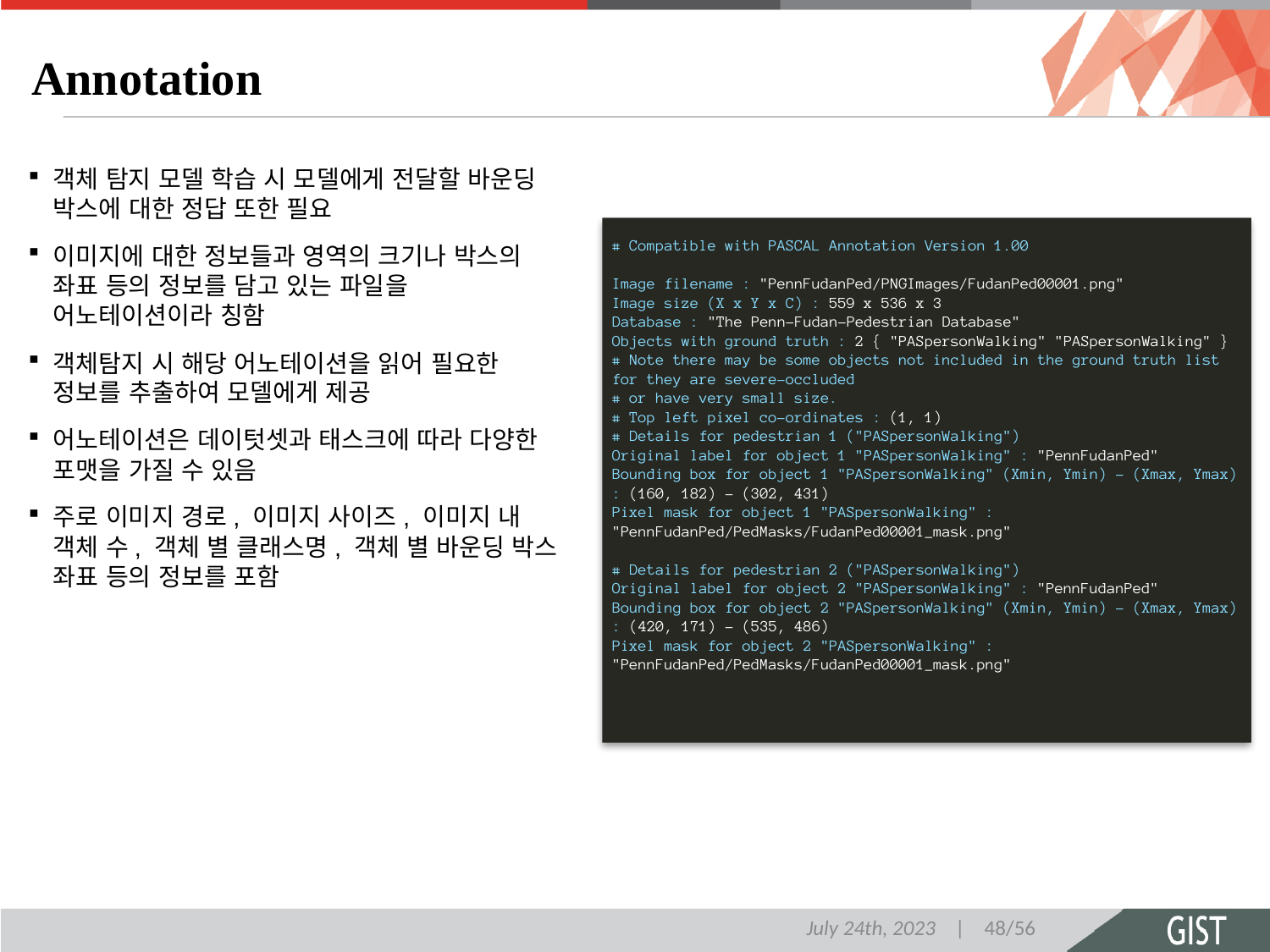

# Annotation
객체 탐지 모델 학습 시 모델에게 전달할 바운딩 박스에 대한 정답 또한 필요
이미지에 대한 정보들과 영역의 크기나 박스의 좌표 등의 정보를 담고 있는 파일을 어노테이션이라 칭함
객체탐지 시 해당 어노테이션을 읽어 필요한 정보를 추출하여 모델에게 제공
어노테이션은 데이텃셋과 태스크에 따라 다양한 포맷을 가질 수 있음
주로 이미지 경로, 이미지 사이즈, 이미지 내 객체 수, 객체 별 클래스명, 객체 별 바운딩 박스 좌표 등의 정보를 포함

# Compatible with PASCAL Annotation Version 1.00

Image filename : "PennFudanPed/PNGImages/FudanPed00001.png"
Image size (X x Y x C) : 559 x 536 x 3
Database : "The Penn-Fudan-Pedestrian Database"
Objects with ground truth : 2 { "PASpersonWalking" "PASpersonWalking" }
# Note there may be some objects not included in the ground truth list for they are severe-occluded
# or have very small size.
# Top left pixel co-ordinates : (1, 1)
# Details for pedestrian 1 ("PASpersonWalking")
Original label for object 1 "PASpersonWalking" : "PennFudanPed"
Bounding box for object 1 "PASpersonWalking" (Xmin, Ymin) - (Xmax, Ymax) : (160, 182) - (302, 431)
Pixel mask for object 1 "PASpersonWalking" : "PennFudanPed/PedMasks/FudanPed00001_mask.png"

# Details for pedestrian 2 ("PASpersonWalking")
Original label for object 2 "PASpersonWalking" : "PennFudanPed"
Bounding box for object 2 "PASpersonWalking" (Xmin, Ymin) - (Xmax, Ymax) : (420, 171) - (535, 486)
Pixel mask for object 2 "PASpersonWalking" : "PennFudanPed/PedMasks/FudanPed00001_mask.png"
July 24th, 2023    |    48/56